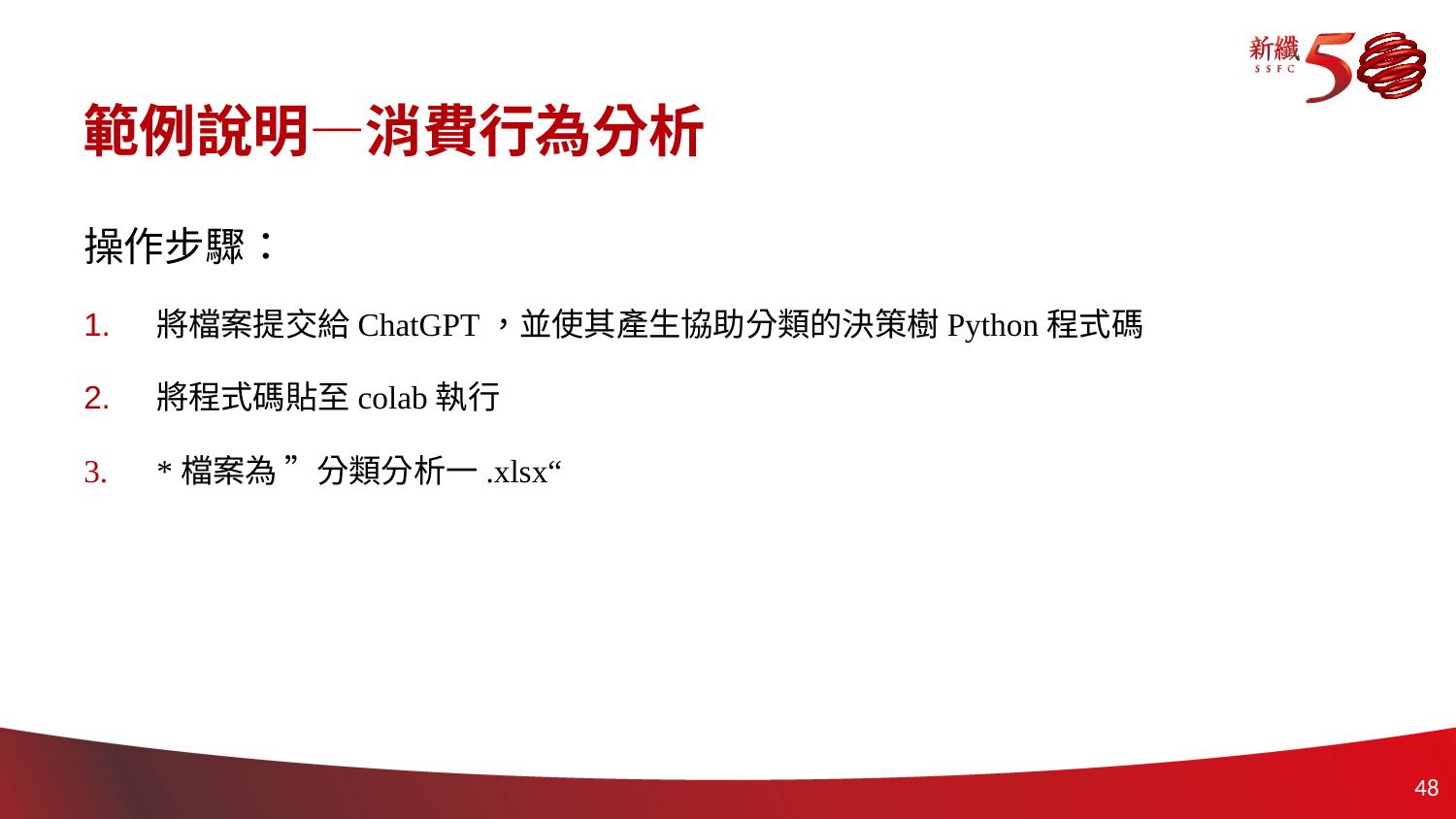

# 範例說明—消費行為分析
操作步驟：
將檔案提交給ChatGPT，並使其產生協助分類的決策樹Python程式碼
將程式碼貼至colab執行
*檔案為 ”分類分析一.xlsx“

48